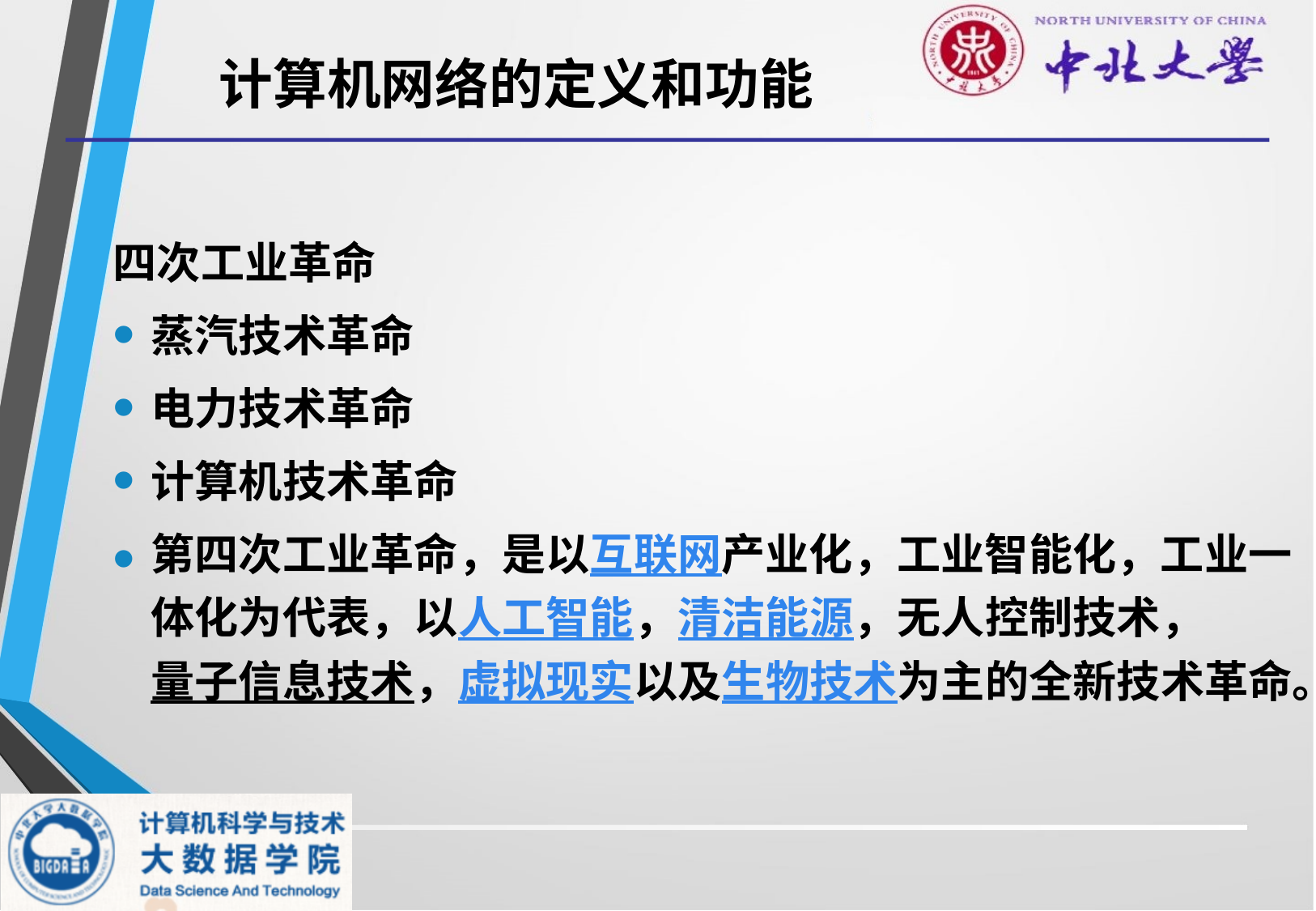

# 计算机网络的定义和功能
四次工业革命
蒸汽技术革命
电力技术革命
计算机技术革命
第四次工业革命，是以互联网产业化，工业智能化，工业一体化为代表，以人工智能，清洁能源，无人控制技术，量子信息技术，虚拟现实以及生物技术为主的全新技术革命。
17